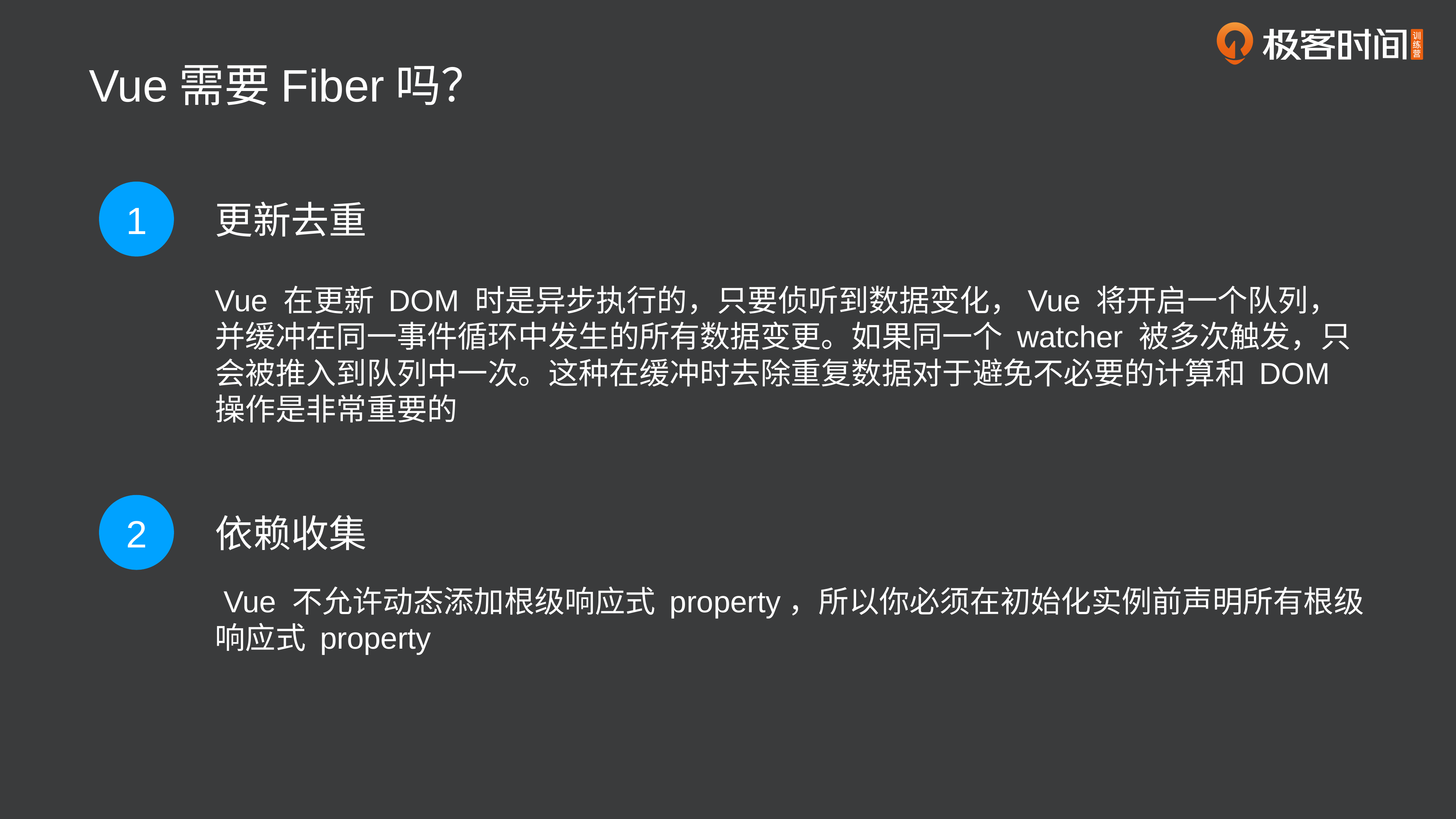

Vue需要Fiber吗？

1
更新去重
Vue 在更新 DOM 时是异步执行的，只要侦听到数据变化，Vue 将开启一个队列，并缓冲在同一事件循环中发生的所有数据变更。如果同一个 watcher 被多次触发，只会被推入到队列中一次。这种在缓冲时去除重复数据对于避免不必要的计算和 DOM 操作是非常重要的
2
依赖收集
 Vue 不允许动态添加根级响应式 property，所以你必须在初始化实例前声明所有根级响应式 property